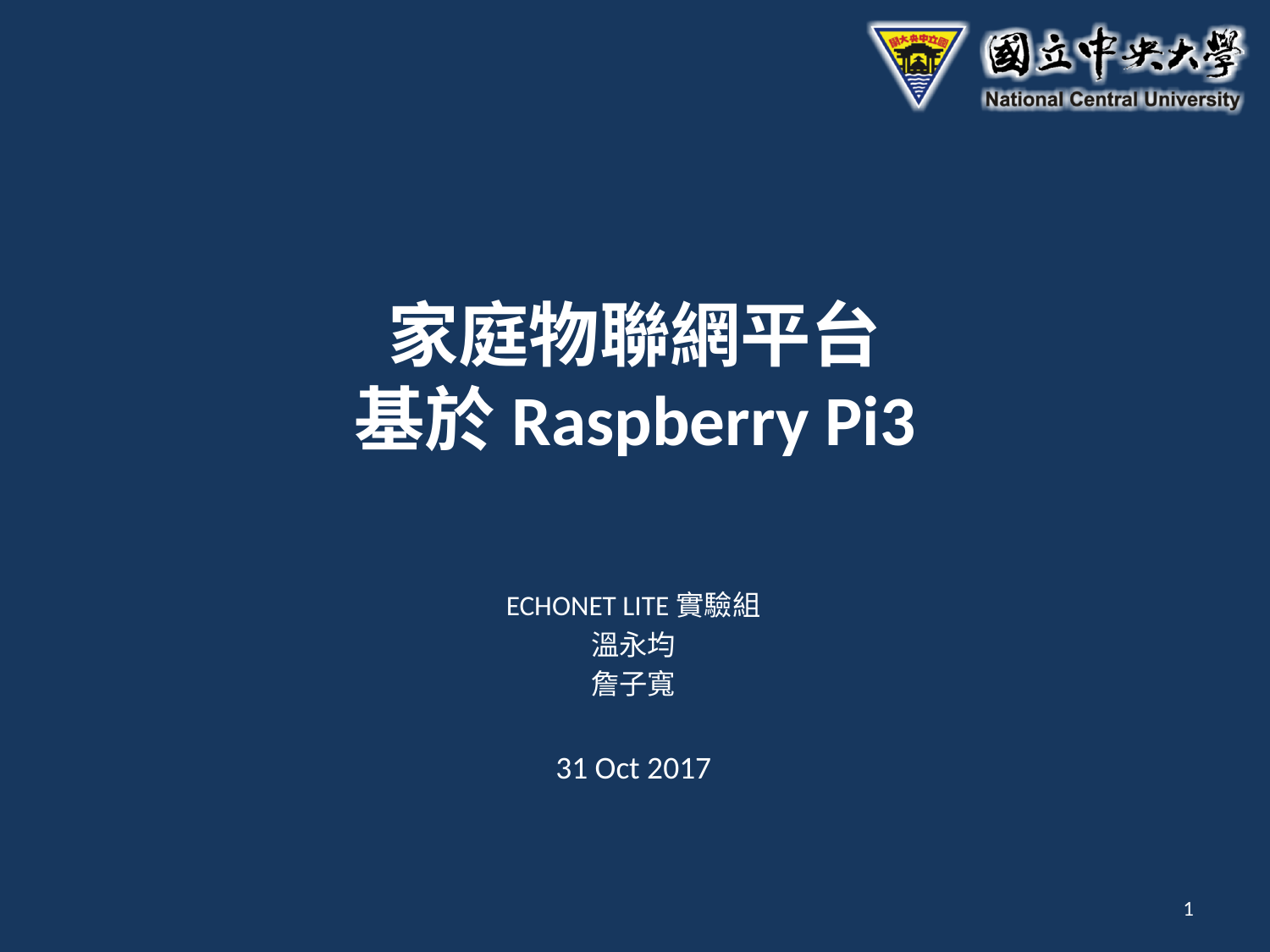

# 家庭物聯網平台 基於Raspberry Pi3
ECHONET LITE實驗組
溫永均
詹子寬
31 Oct 2017
1